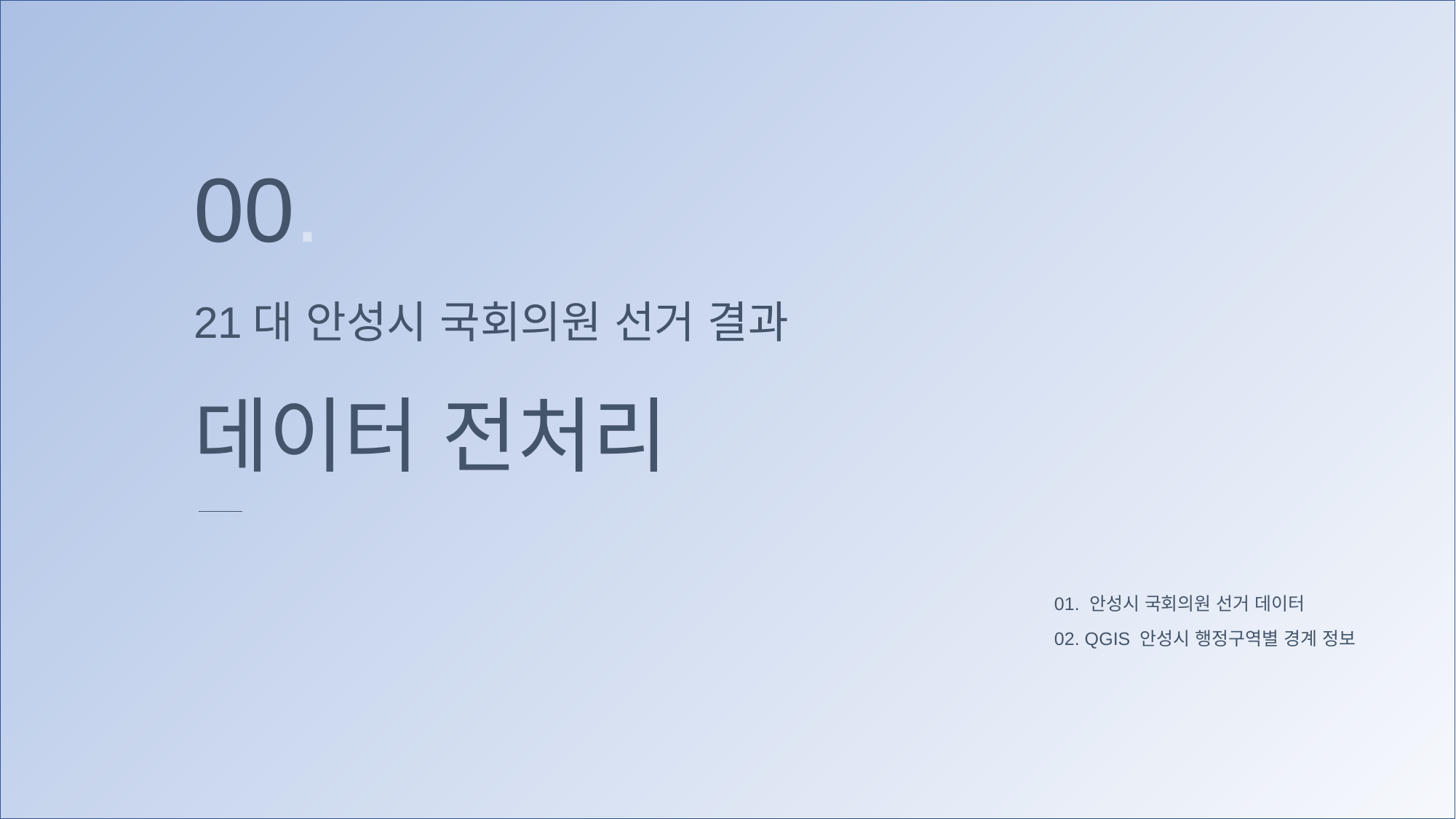

00.
21대 안성시 국회의원 선거 결과

데이터 전처리
01. 안성시 국회의원 선거 데이터
02. QGIS 안성시 행정구역별 경계 정보